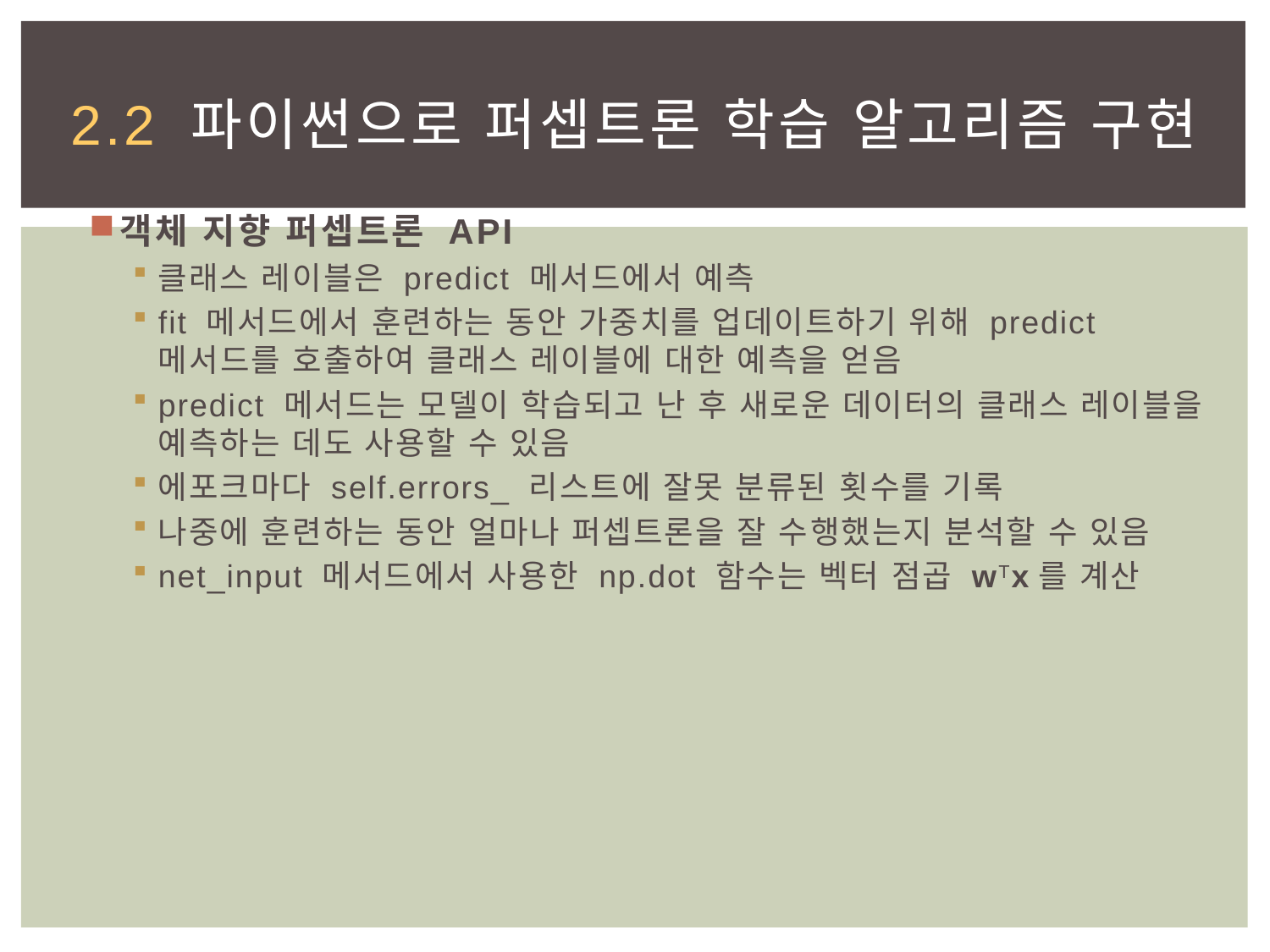

# 2.2 파이썬으로 퍼셉트론 학습 알고리즘 구현
객체 지향 퍼셉트론 API
클래스 레이블은 predict 메서드에서 예측
fit 메서드에서 훈련하는 동안 가중치를 업데이트하기 위해 predict 메서드를 호출하여 클래스 레이블에 대한 예측을 얻음
predict 메서드는 모델이 학습되고 난 후 새로운 데이터의 클래스 레이블을 예측하는 데도 사용할 수 있음
에포크마다 self.errors_ 리스트에 잘못 분류된 횟수를 기록
나중에 훈련하는 동안 얼마나 퍼셉트론을 잘 수행했는지 분석할 수 있음
net_input 메서드에서 사용한 np.dot 함수는 벡터 점곱 wTx를 계산